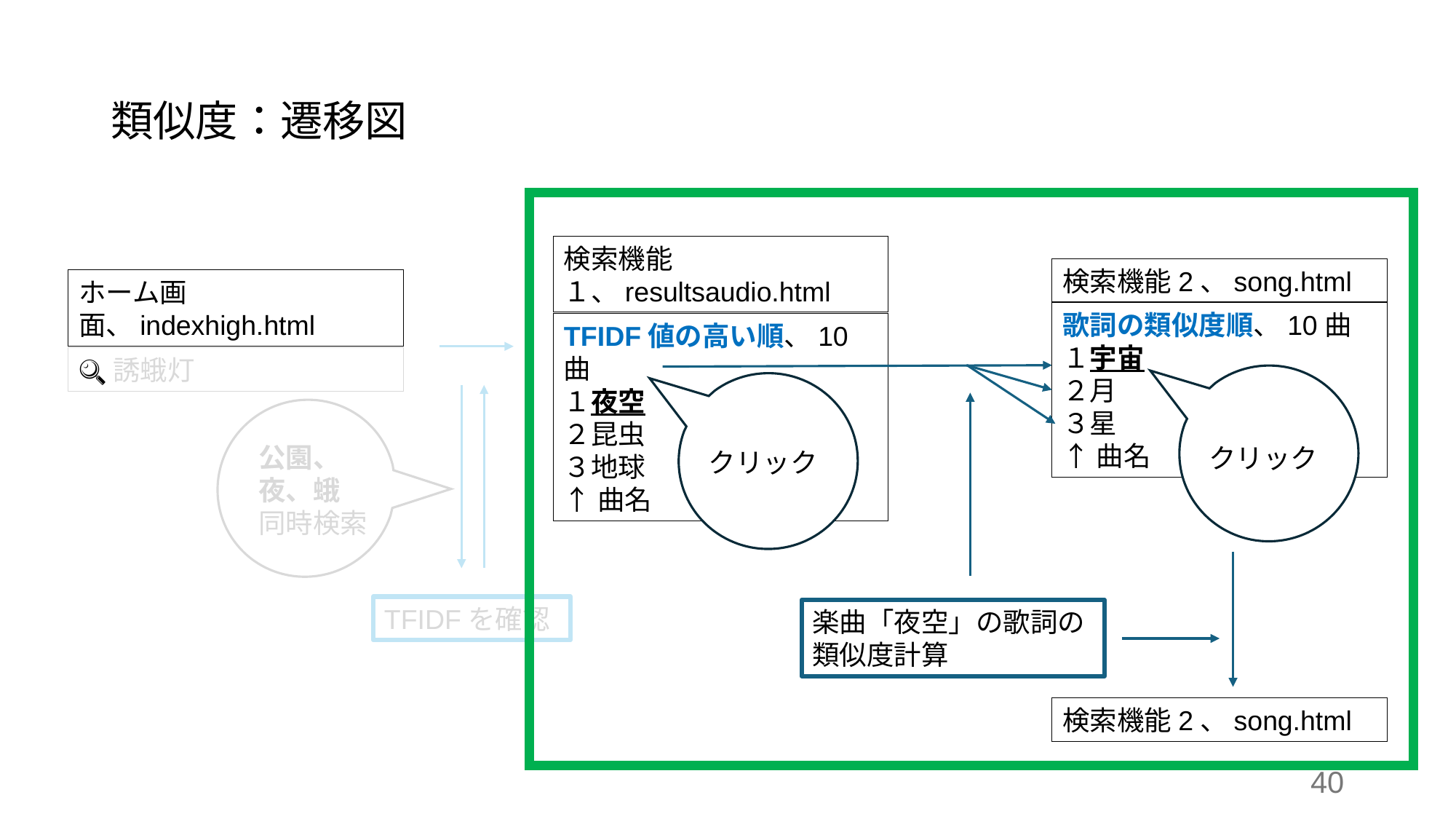

# 類似度：遷移図

検索機能１、resultsaudio.html
TFIDF値の高い順、10曲
１夜空
２昆虫
３地球
↑曲名
検索機能2、song.html
歌詞の類似度順、10曲
１宇宙
２月
３星
↑曲名
ホーム画面、indexhigh.html
🔍誘蛾灯

クリック

クリック
TFIDFを確認
楽曲「夜空」の歌詞の
類似度計算
検索機能2、song.html

公園、
夜、蛾
同時検索
40